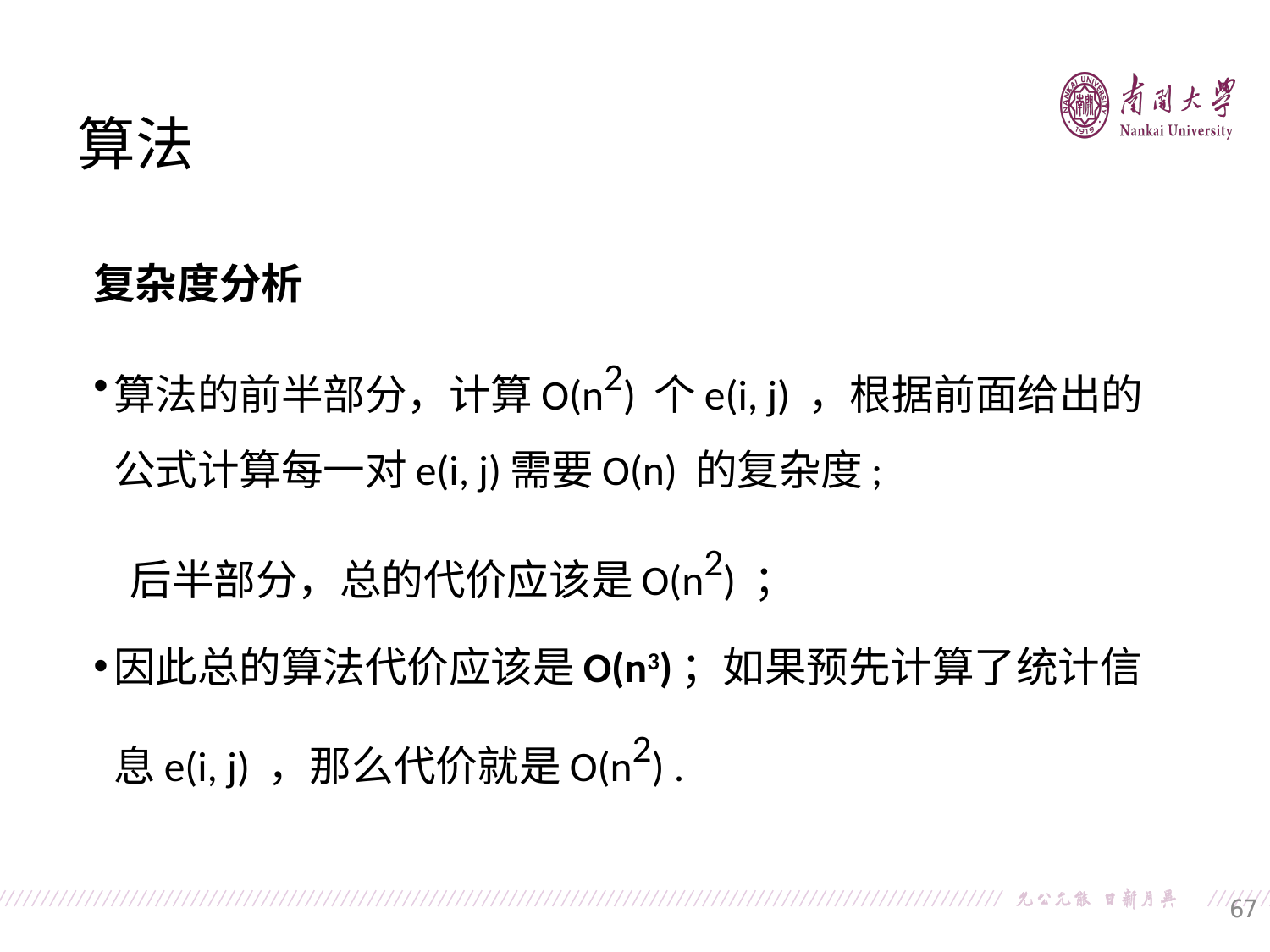

算法
复杂度分析
算法的前半部分，计算O(n2) 个e(i, j) ，根据前面给出的公式计算每一对e(i, j)需要O(n) 的复杂度;
   后半部分，总的代价应该是O(n2) ；
因此总的算法代价应该是O(n3)；如果预先计算了统计信息e(i, j) ，那么代价就是O(n2) .
67